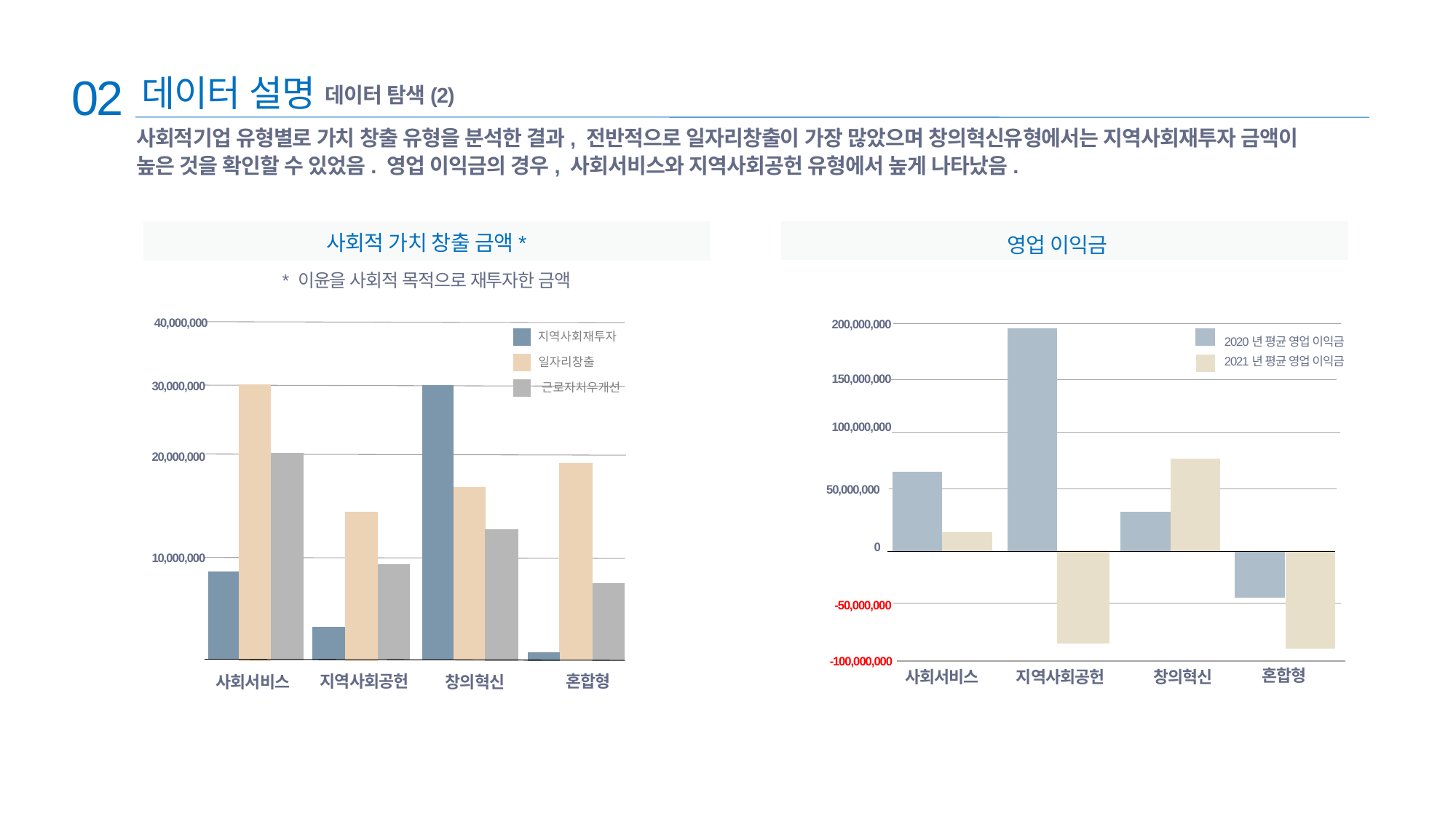

02
데이터 설명
데이터 탐색(2)
사회적기업 유형별로 가치 창출 유형을 분석한 결과, 전반적으로 일자리창출이 가장 많았으며 창의혁신유형에서는 지역사회재투자 금액이
높은 것을 확인할 수 있었음. 영업 이익금의 경우, 사회서비스와 지역사회공헌 유형에서 높게 나타났음.

사회적 가치 창출 금액*
영업 이익금
* 이윤을 사회적 목적으로 재투자한 금액
40,000,000

30,000,000
20,000,000
10,000,000
지역사회공헌
혼합형
창의혁신
사회서비스
200,000,000

150,000,000
100,000,000
50,000,000
0
-50,000,000
-100,000,000
혼합형
사회서비스
지역사회공헌
창의혁신
지역사회재투자

일자리창출

근로자처우개선

2020년 평균 영업 이익금

2021년 평균 영업 이익금